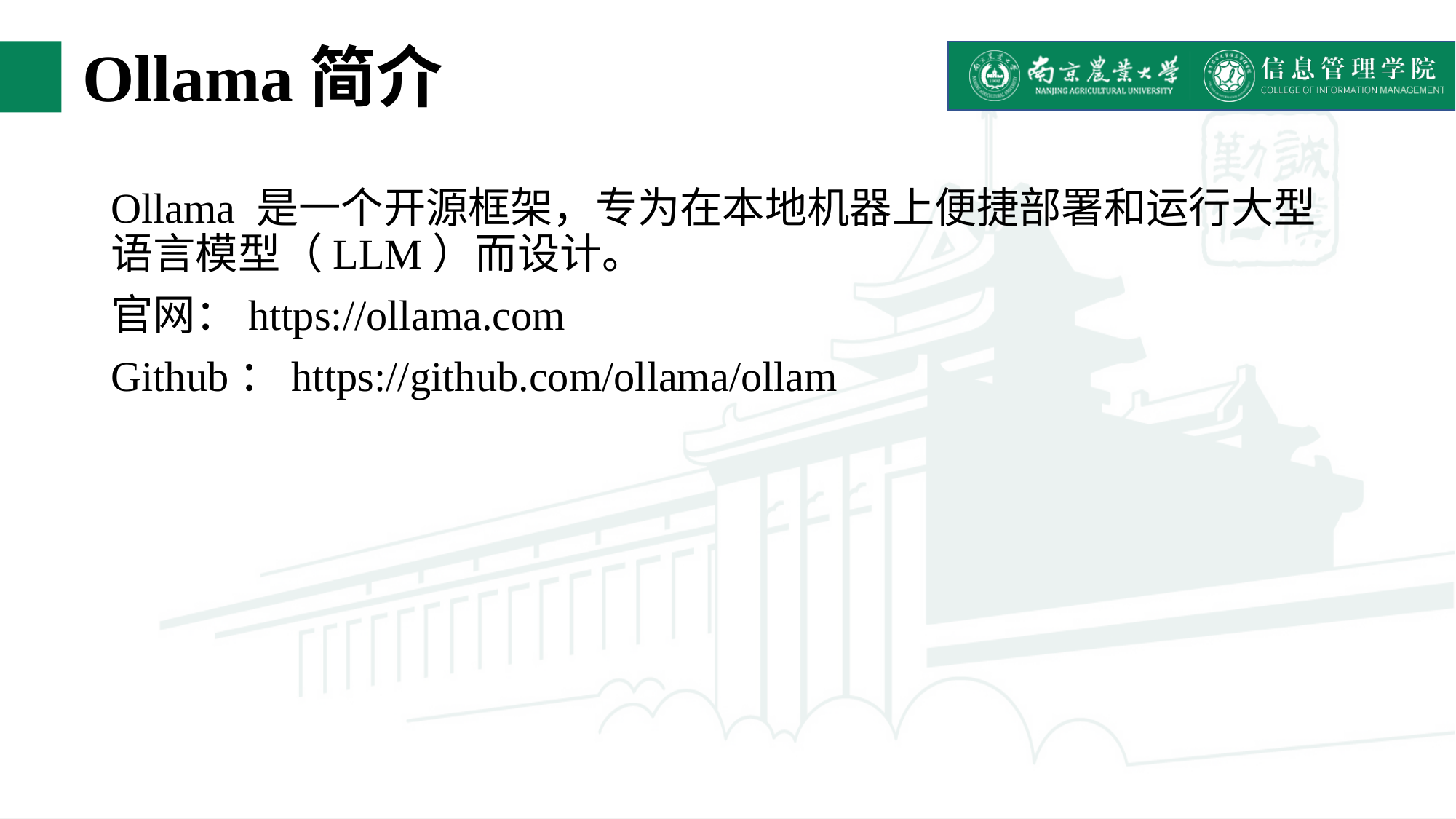

# Ollama简介
Ollama 是一个开源框架，专为在本地机器上便捷部署和运行大型语言模型（LLM）而设计。
官网：https://ollama.com
Github：https://github.com/ollama/ollam